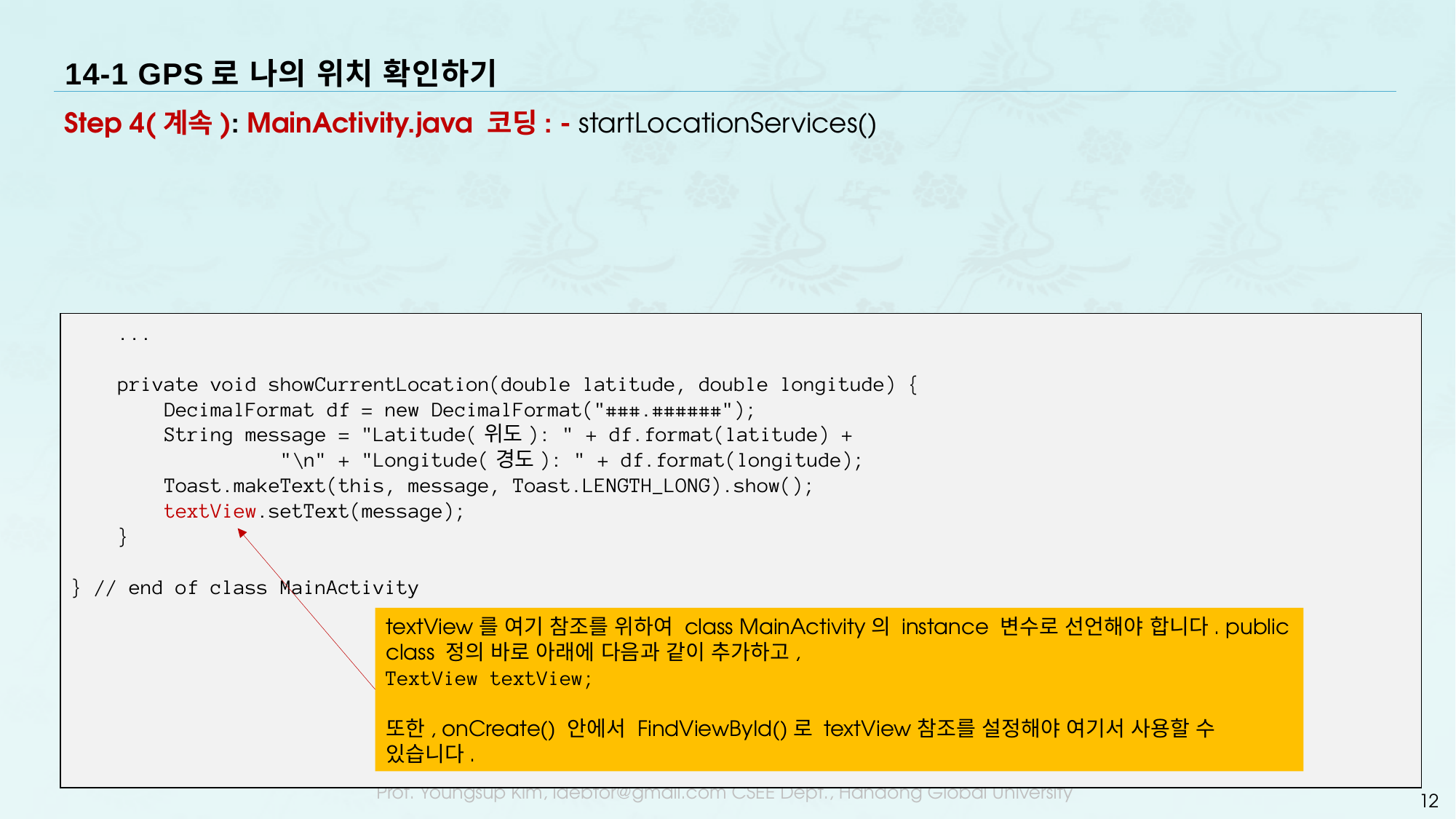

# 14-1 GPS로 나의 위치 확인하기
Step 4(계속): MainActivity.java 코딩: - startLocationServices()

    ...

    private void showCurrentLocation(double latitude, double longitude) {
        DecimalFormat df = new DecimalFormat("###.######");
        String message = "Latitude(위도): " + df.format(latitude) +
                  "\n" + "Longitude(경도): " + df.format(longitude);
        Toast.makeText(this, message, Toast.LENGTH_LONG).show();
        textView.setText(message);
    }

} // end of class MainActivity
textView를 참조할 수 있도록 선언하고 참조해야 합니다.
textView를 여기 참조를 위하여 class MainActivity의 instance 변수로 선언해야 합니다. public class 정의 바로 아래에 다음과 같이 추가하고,
TextView textView;

또한, onCreate() 안에서 FindViewById()로 textView참조를 설정해야 여기서 사용할 수 있습니다.
12